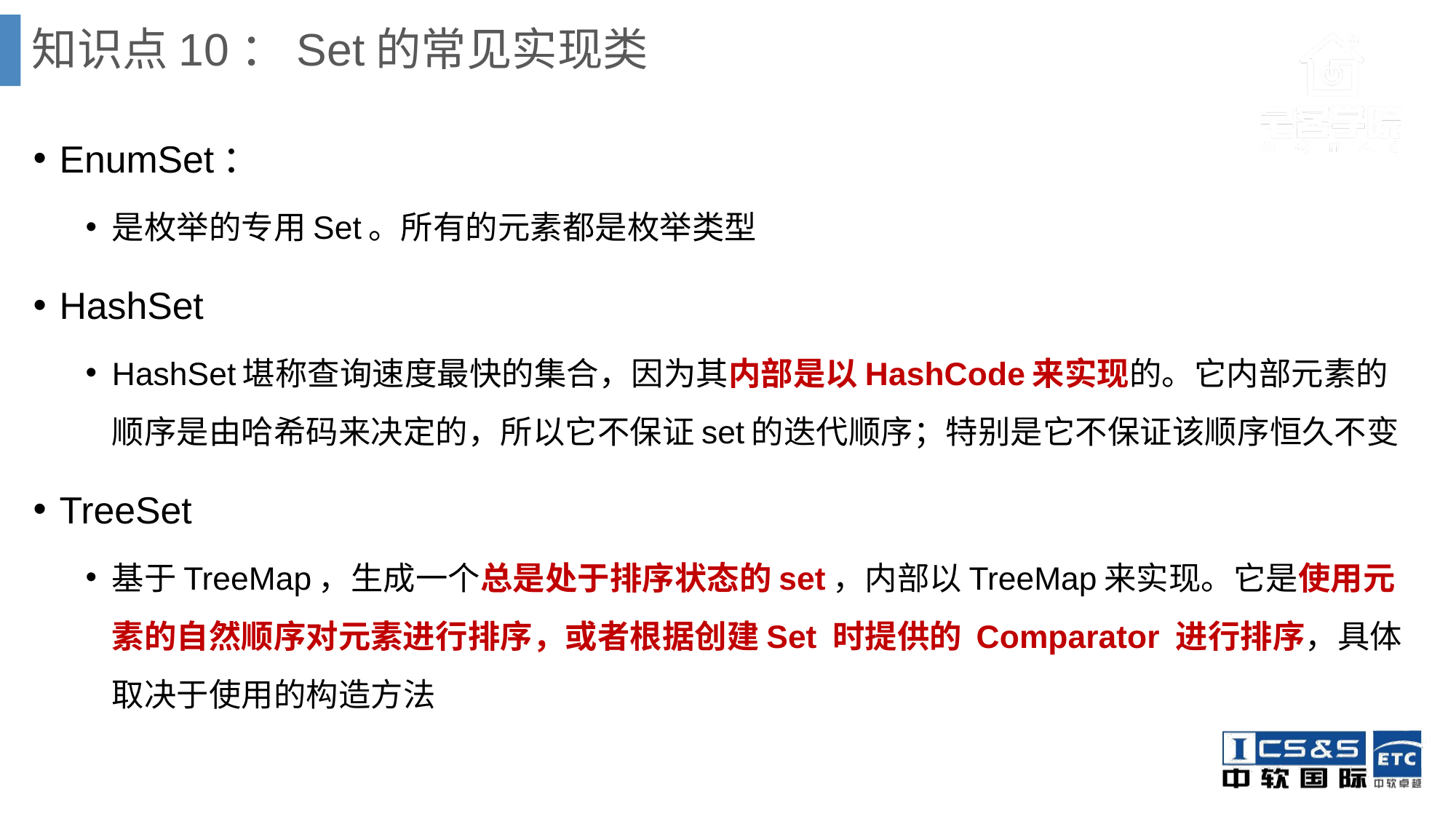

# 知识点10：Set的常见实现类
EnumSet：
是枚举的专用Set。所有的元素都是枚举类型
HashSet
HashSet堪称查询速度最快的集合，因为其内部是以HashCode来实现的。它内部元素的顺序是由哈希码来决定的，所以它不保证set的迭代顺序；特别是它不保证该顺序恒久不变
TreeSet
基于TreeMap，生成一个总是处于排序状态的set，内部以TreeMap来实现。它是使用元素的自然顺序对元素进行排序，或者根据创建Set 时提供的 Comparator 进行排序，具体取决于使用的构造方法